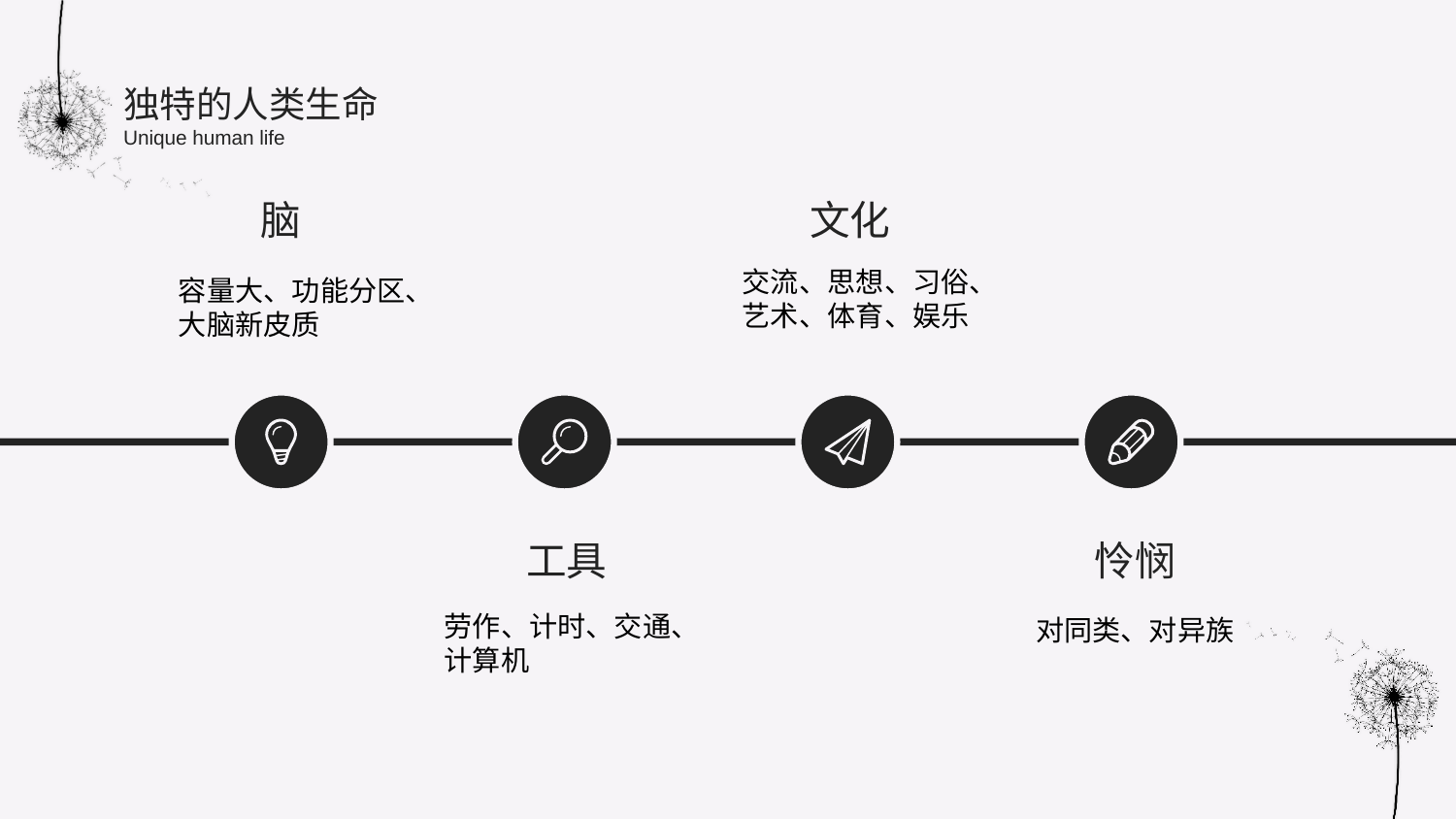

独特的人类生命
Unique human life
文化
脑
交流、思想、习俗、艺术、体育、娱乐
容量大、功能分区、
大脑新皮质

工具
怜悯
劳作、计时、交通、计算机
对同类、对异族